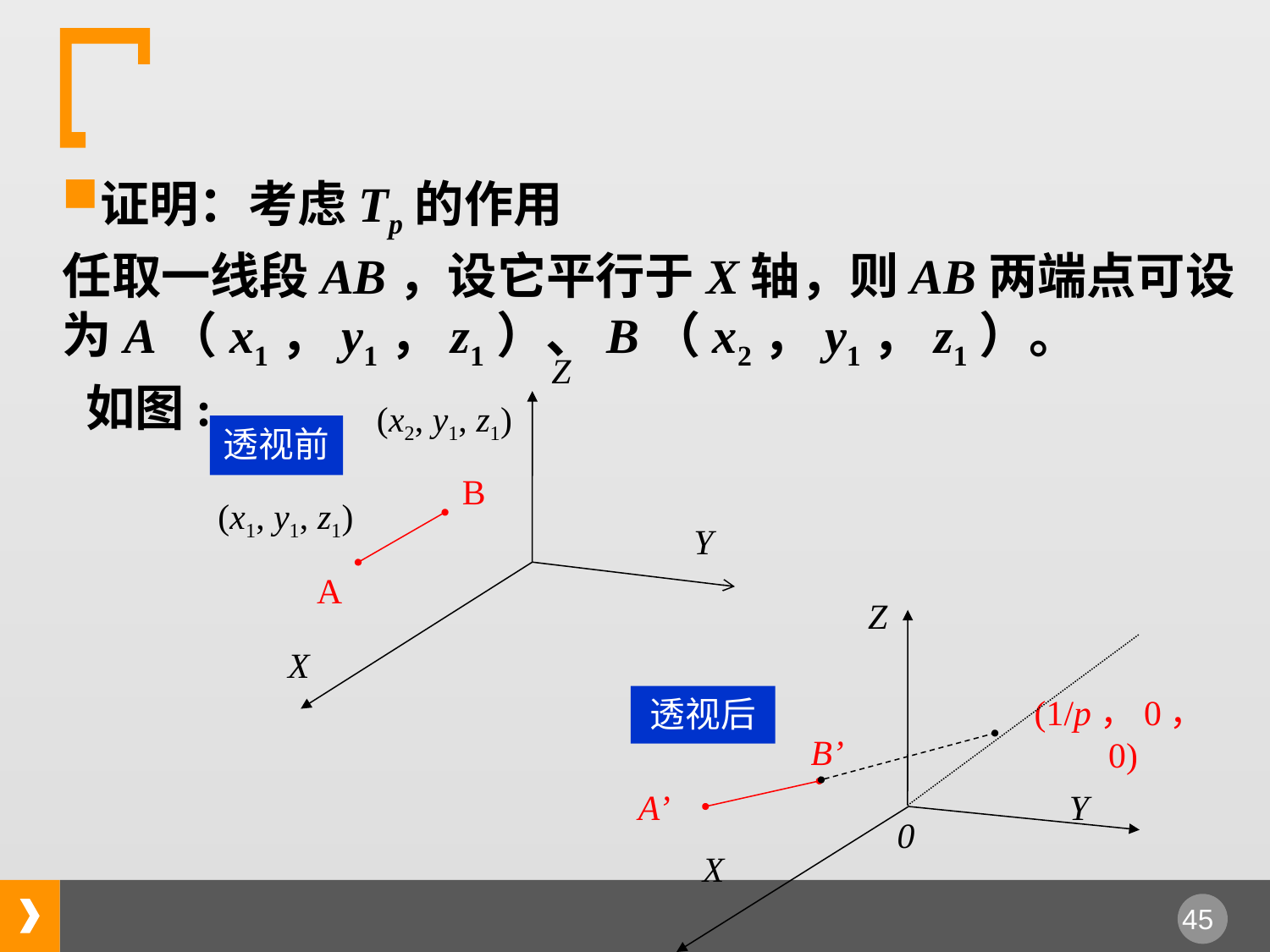

#
证明：考虑Tp的作用
任取一线段AB，设它平行于X轴，则AB两端点可设为A（x1，y1，z1）、B（x2，y1，z1）。
 如图:

Z
(x2, y1, z1)

透视前
B
(x1, y1, z1)

Y

A

Z

X
透视后

Y

0

X
(1/p，0，0)
B’
A’